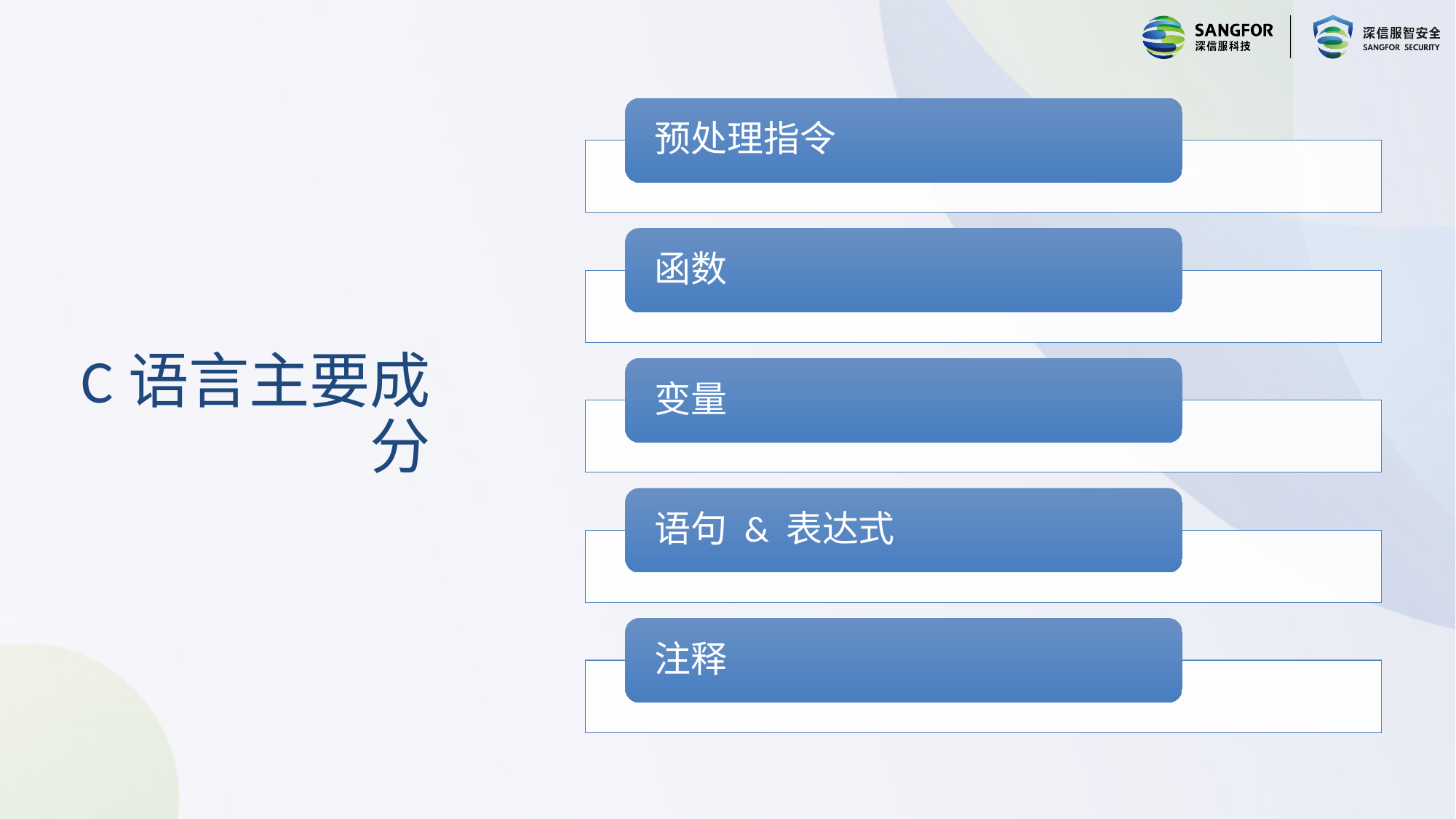

预处理指令
函数
变量
语句 & 表达式
注释
C语言主要成分